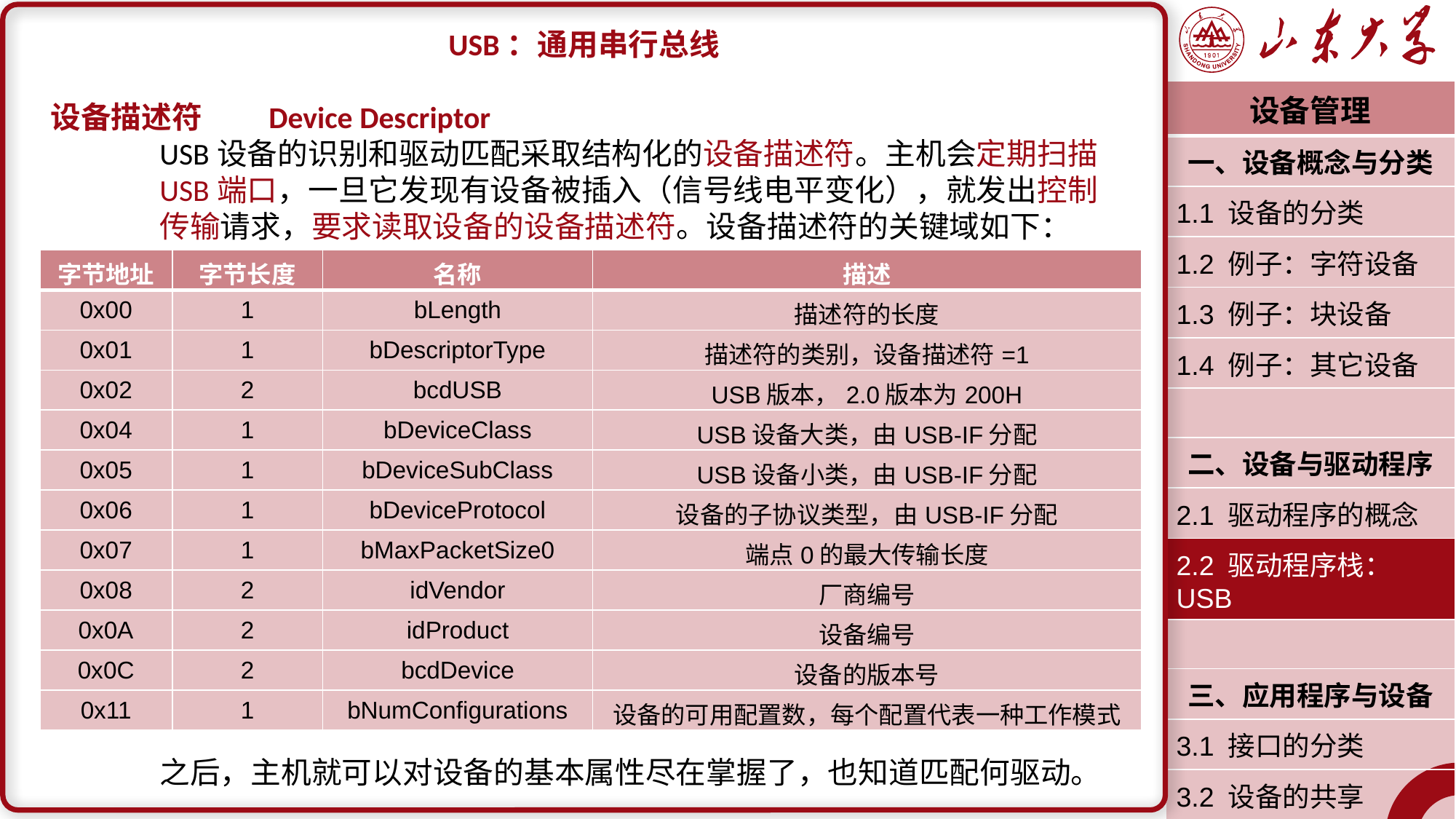

USB：通用串行总线

设备描述符	Device Descriptor
	USB设备的识别和驱动匹配采取结构化的设备描述符。主机会定期扫描	USB端口，一旦它发现有设备被插入（信号线电平变化），就发出控制	传输请求，要求读取设备的设备描述符。设备描述符的关键域如下：

	之后，主机就可以对设备的基本属性尽在掌握了，也知道匹配何驱动。
| 设备管理 |
| --- |
| 一、设备概念与分类 |
| 1.1 设备的分类 |
| 1.2 例子：字符设备 |
| 1.3 例子：块设备 |
| 1.4 例子：其它设备 |
|  |
| 二、设备与驱动程序 |
| 2.1 驱动程序的概念 |
| 2.2 驱动程序栈：USB |
|  |
| 三、应用程序与设备 |
| 3.1 接口的分类 |
| 3.2 设备的共享 |
| 潘润宇 2023.04 |
| 字节地址 | 字节长度 | 名称 | 描述 |
| --- | --- | --- | --- |
| 0x00 | 1 | bLength | 描述符的长度 |
| 0x01 | 1 | bDescriptorType | 描述符的类别，设备描述符=1 |
| 0x02 | 2 | bcdUSB | USB版本，2.0版本为200H |
| 0x04 | 1 | bDeviceClass | USB设备大类，由USB-IF分配 |
| 0x05 | 1 | bDeviceSubClass | USB设备小类，由USB-IF分配 |
| 0x06 | 1 | bDeviceProtocol | 设备的子协议类型，由USB-IF分配 |
| 0x07 | 1 | bMaxPacketSize0 | 端点0的最大传输长度 |
| 0x08 | 2 | idVendor | 厂商编号 |
| 0x0A | 2 | idProduct | 设备编号 |
| 0x0C | 2 | bcdDevice | 设备的版本号 |
| 0x11 | 1 | bNumConfigurations | 设备的可用配置数，每个配置代表一种工作模式 |